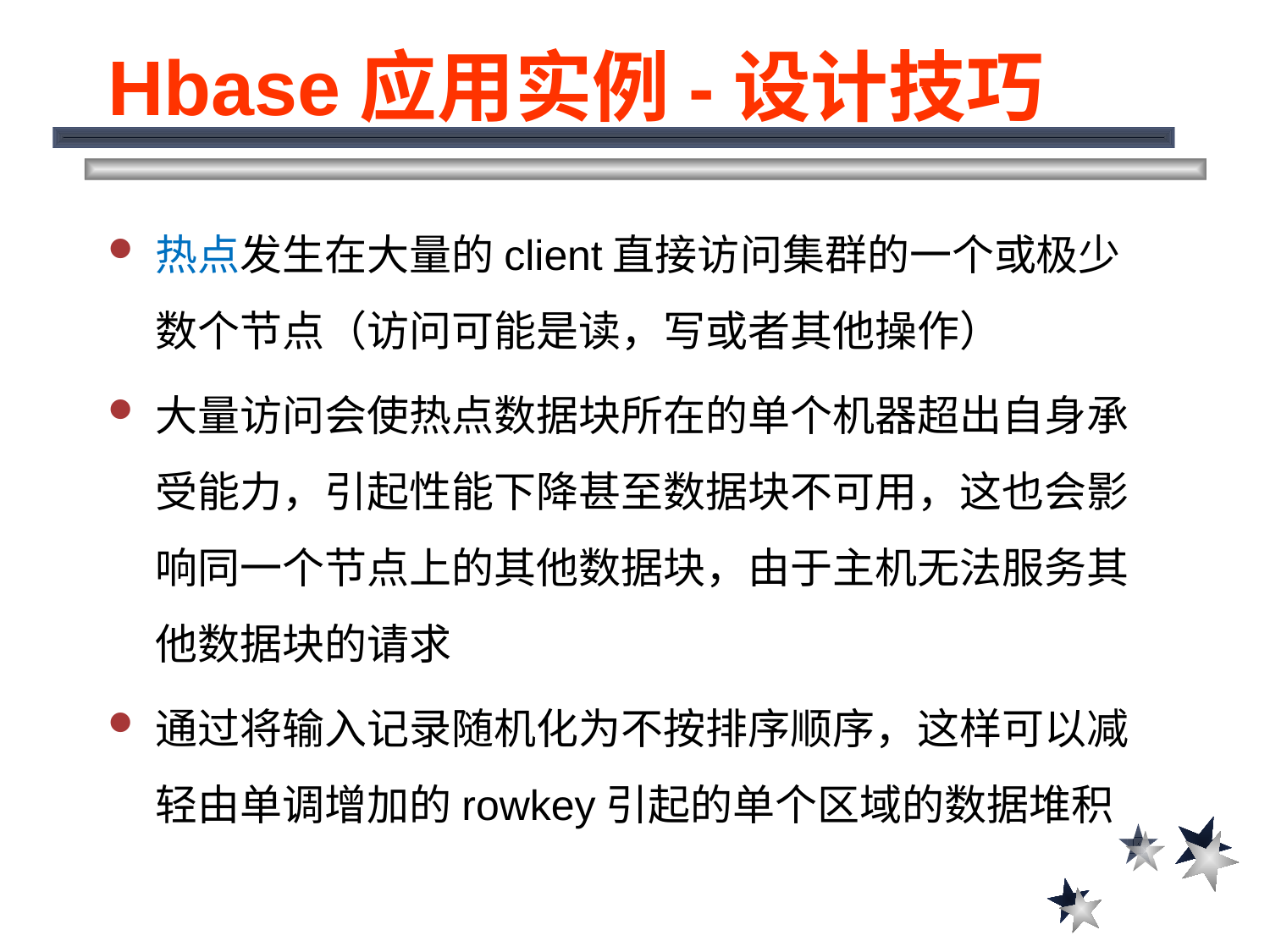

Hbase应用实例-设计技巧

热点发生在大量的client直接访问集群的一个或极少数个节点（访问可能是读，写或者其他操作）
大量访问会使热点数据块所在的单个机器超出自身承受能力，引起性能下降甚至数据块不可用，这也会影响同一个节点上的其他数据块，由于主机无法服务其他数据块的请求
通过将输入记录随机化为不按排序顺序，这样可以减轻由单调增加的rowkey引起的单个区域的数据堆积